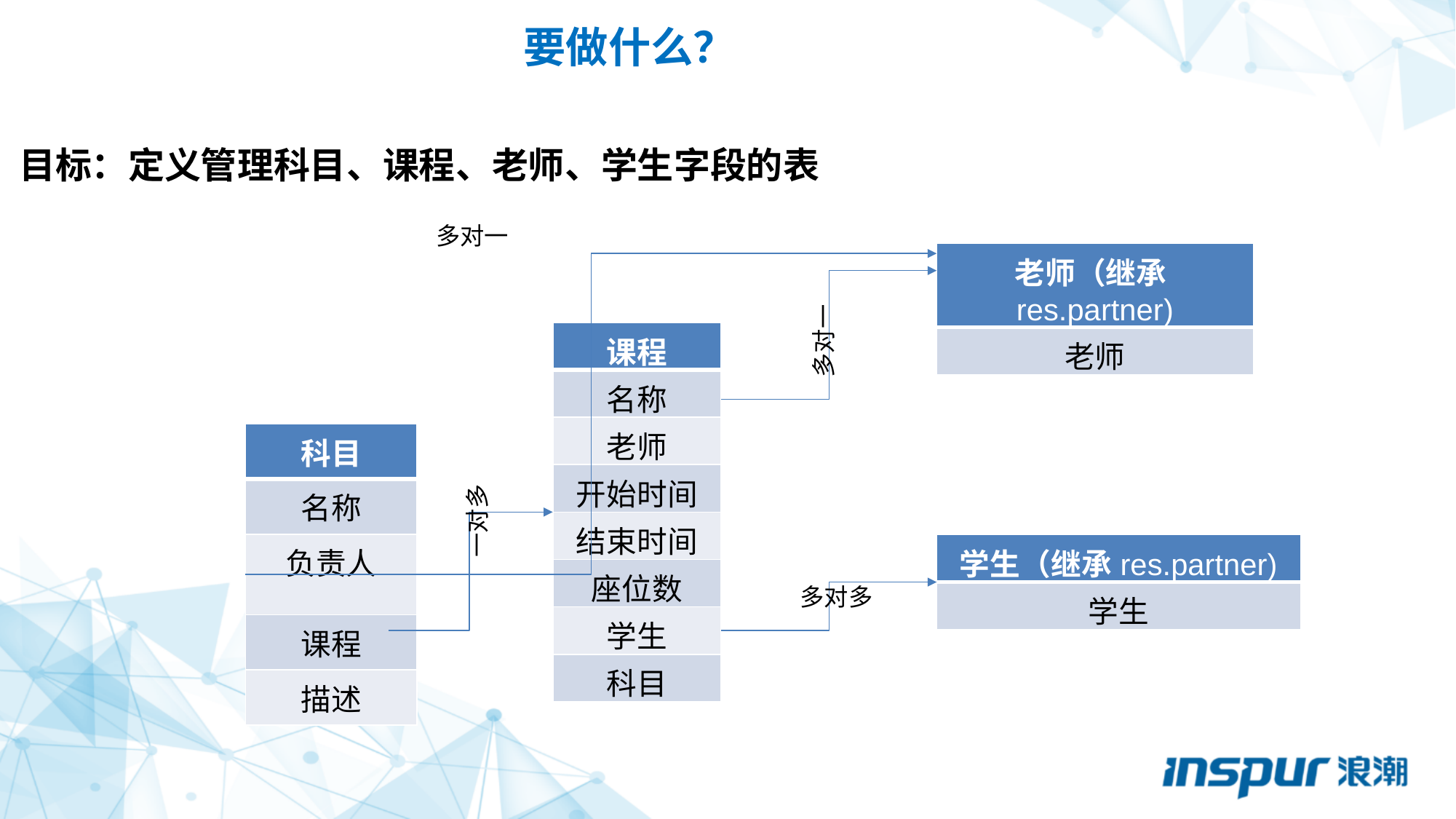

# 要做什么？
目标：定义管理科目、课程、老师、学生字段的表
多对一
| 老师（继承res.partner) |
| --- |
| 老师 |
多对一
| 课程 |
| --- |
| 名称 |
| 老师 |
| 开始时间 |
| 结束时间 |
| 座位数 |
| 学生 |
| 科目 |
| 科目 |
| --- |
| 名称 |
| 负责人 |
| 课程 |
| 描述 |
一对多
| 学生（继承res.partner) |
| --- |
| 学生 |
多对多